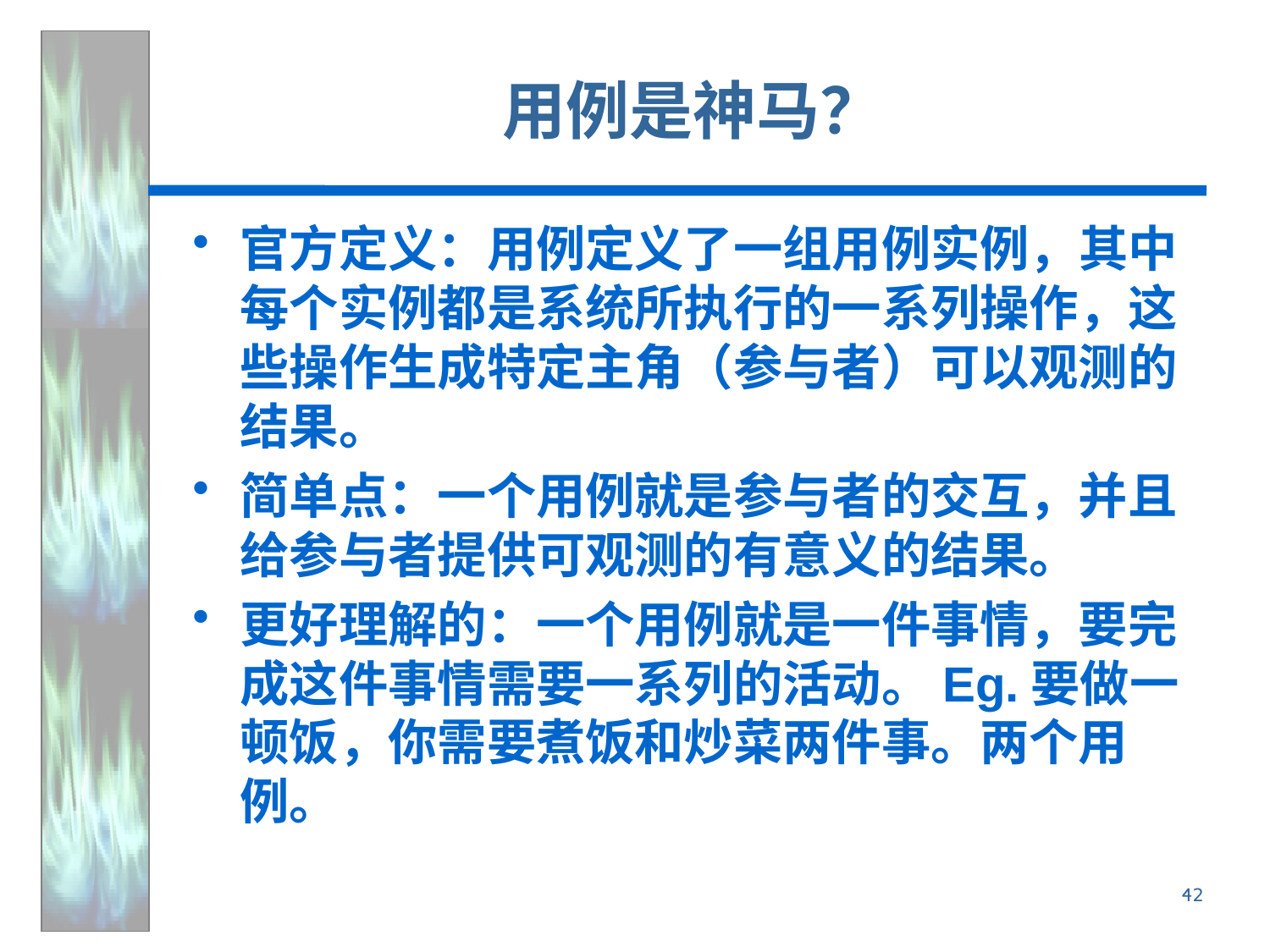

# 用例是神马？
官方定义：用例定义了一组用例实例，其中每个实例都是系统所执行的一系列操作，这些操作生成特定主角（参与者）可以观测的结果。
简单点：一个用例就是参与者的交互，并且给参与者提供可观测的有意义的结果。
更好理解的：一个用例就是一件事情，要完成这件事情需要一系列的活动。Eg.要做一顿饭，你需要煮饭和炒菜两件事。两个用例。

42